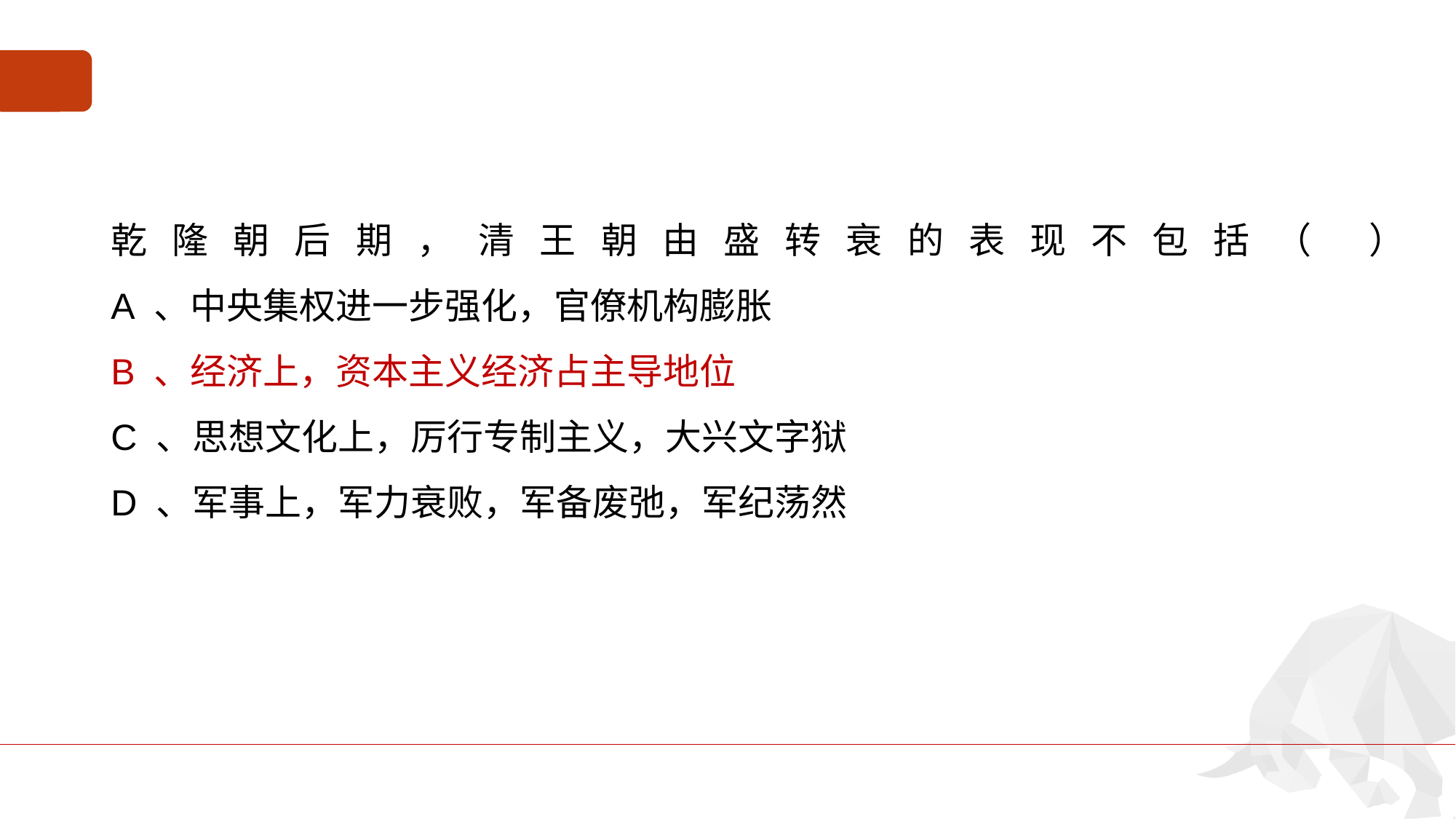

#
乾隆朝后期，清王朝由盛转衰的表现不包括（ ）
A 、中央集权进一步强化，官僚机构膨胀
B 、经济上，资本主义经济占主导地位
C 、思想文化上，厉行专制主义，大兴文字狱
D 、军事上，军力衰败，军备废弛，军纪荡然